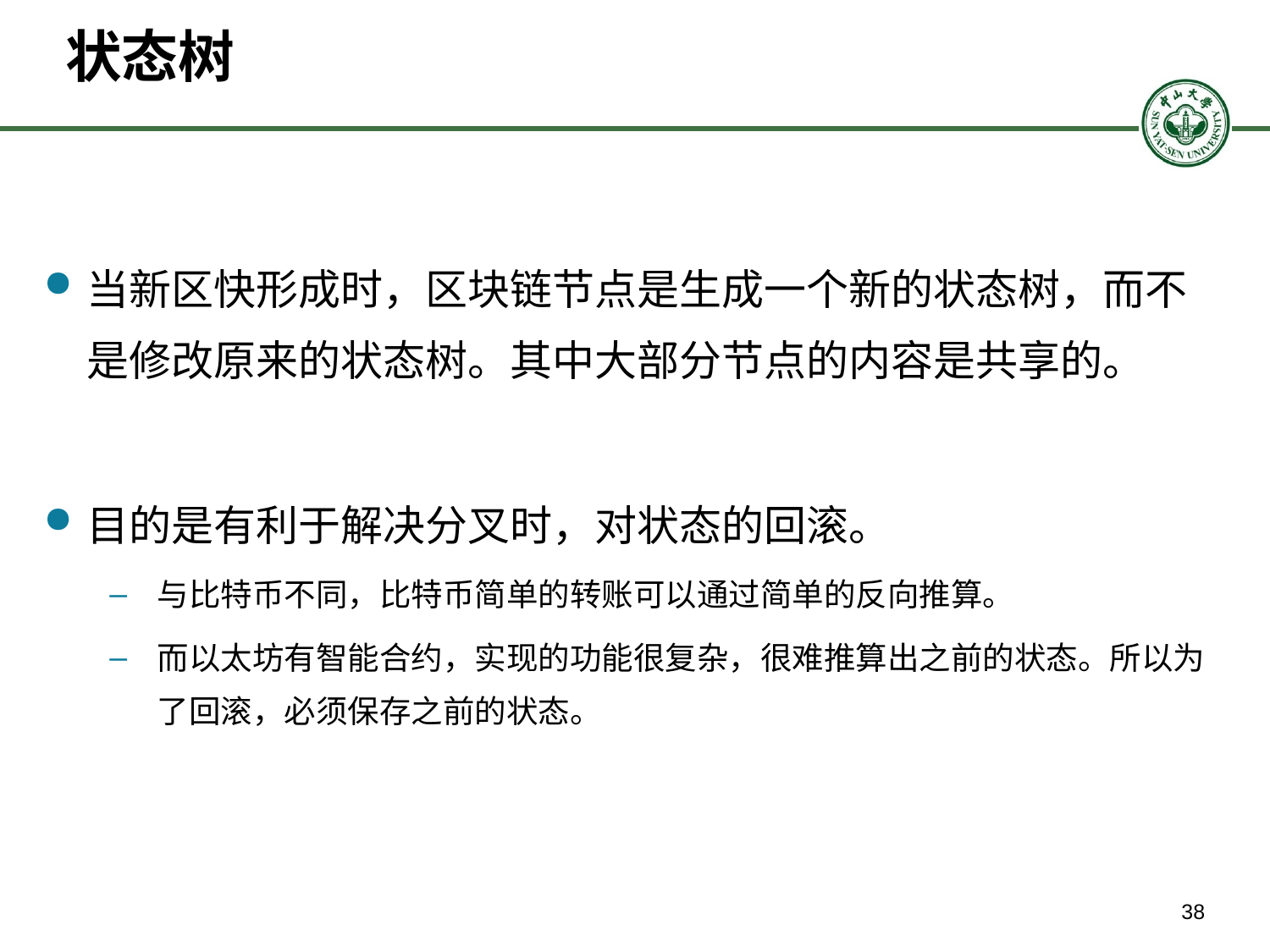

# 状态树
当新区快形成时，区块链节点是生成一个新的状态树，而不是修改原来的状态树。其中大部分节点的内容是共享的。

目的是有利于解决分叉时，对状态的回滚。
与比特币不同，比特币简单的转账可以通过简单的反向推算。
而以太坊有智能合约，实现的功能很复杂，很难推算出之前的状态。所以为了回滚，必须保存之前的状态。